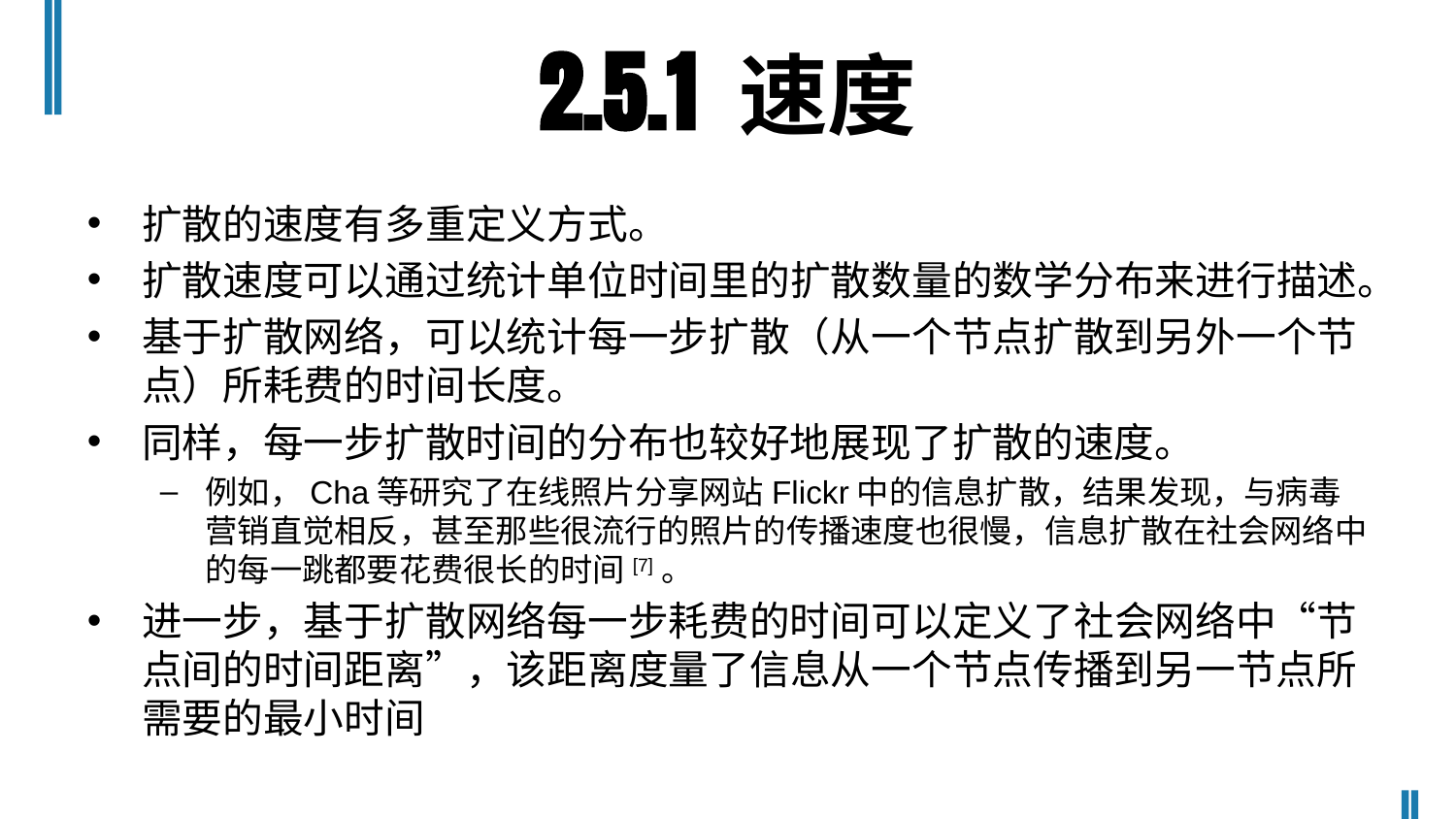

# 2.5.1 速度
扩散的速度有多重定义方式。
扩散速度可以通过统计单位时间里的扩散数量的数学分布来进行描述。
基于扩散网络，可以统计每一步扩散（从一个节点扩散到另外一个节点）所耗费的时间长度。
同样，每一步扩散时间的分布也较好地展现了扩散的速度。
例如，Cha等研究了在线照片分享网站Flickr中的信息扩散，结果发现，与病毒营销直觉相反，甚至那些很流行的照片的传播速度也很慢，信息扩散在社会网络中的每一跳都要花费很长的时间[7]。
进一步，基于扩散网络每一步耗费的时间可以定义了社会网络中“节点间的时间距离”，该距离度量了信息从一个节点传播到另一节点所需要的最小时间